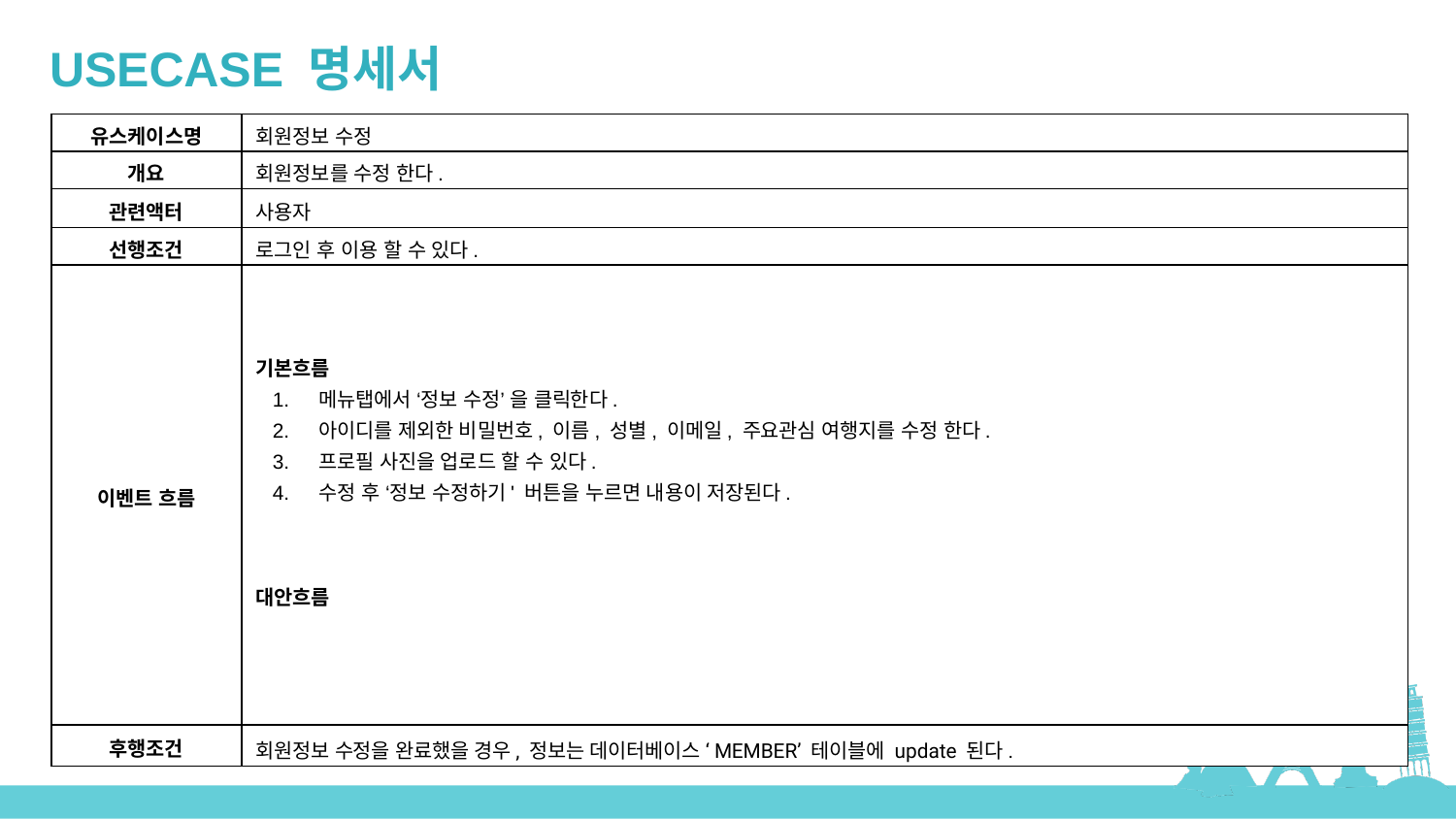

USECASE 명세서
| 유스케이스명 | 회원정보 수정 |
| --- | --- |
| 개요 | 회원정보를 수정 한다. |
| 관련액터 | 사용자 |
| 선행조건 | 로그인 후 이용 할 수 있다. |
| 이벤트 흐름 | 기본흐름 메뉴탭에서 ‘정보 수정’ 을 클릭한다. 아이디를 제외한 비밀번호, 이름, 성별, 이메일, 주요관심 여행지를 수정 한다. 프로필 사진을 업로드 할 수 있다. 수정 후 ‘정보 수정하기' 버튼을 누르면 내용이 저장된다. 대안흐름 |
| 후행조건 | 회원정보 수정을 완료했을 경우, 정보는 데이터베이스 ‘MEMBER’ 테이블에 update 된다. |